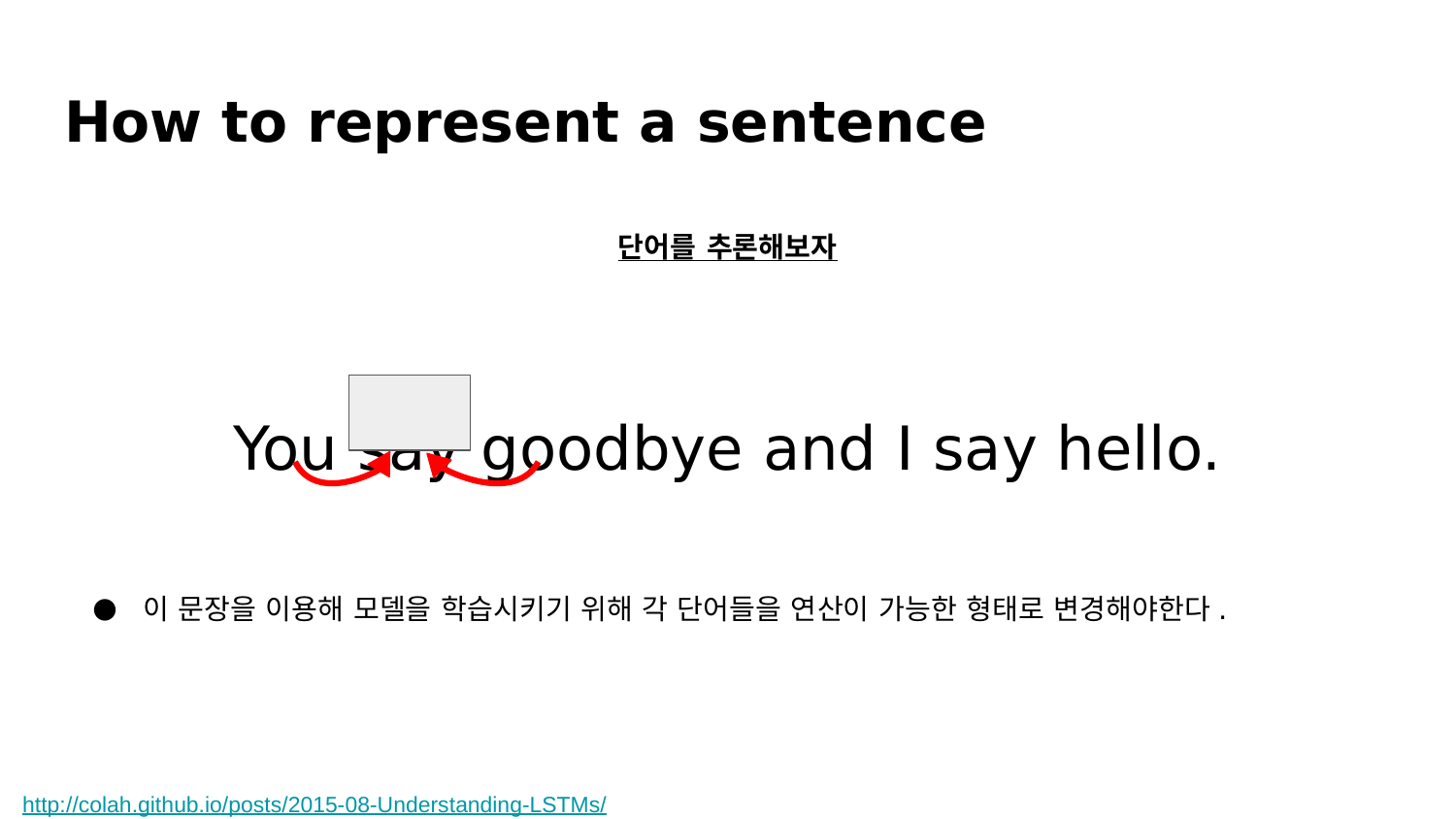

# How to represent a sentence
단어를 추론해보자
You say goodbye and I say hello.

이 문장을 이용해 모델을 학습시키기 위해 각 단어들을 연산이 가능한 형태로 변경해야한다.
http://colah.github.io/posts/2015-08-Understanding-LSTMs/